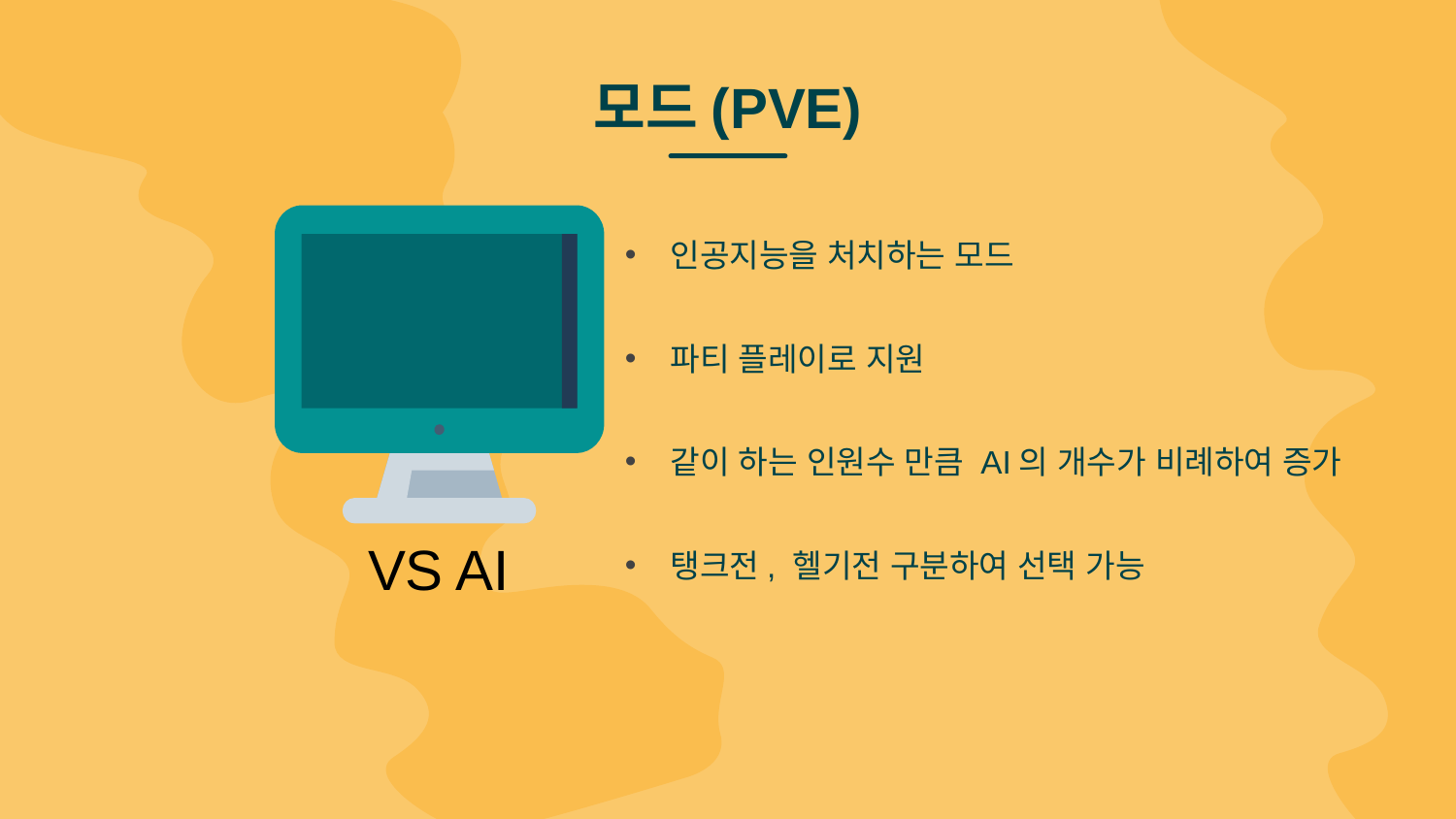

# 모드(PVE)

인공지능을 처치하는 모드
파티 플레이로 지원
같이 하는 인원수 만큼 AI의 개수가 비례하여 증가
탱크전, 헬기전 구분하여 선택 가능

VS AI